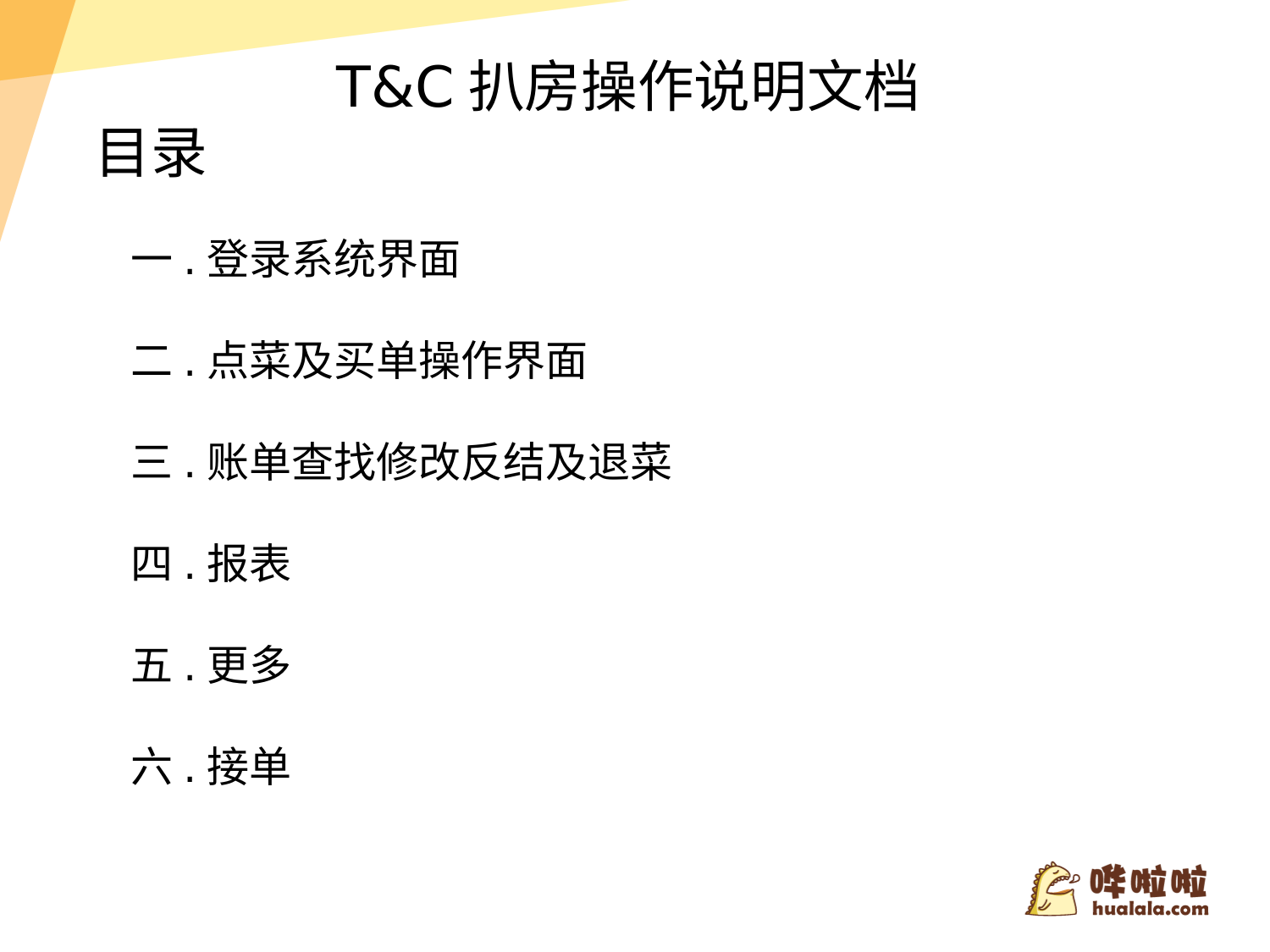

T&C扒房操作说明文档
目录
一.登录系统界面

二.点菜及买单操作界面

三.账单查找修改反结及退菜

四.报表

五.更多

六.接单